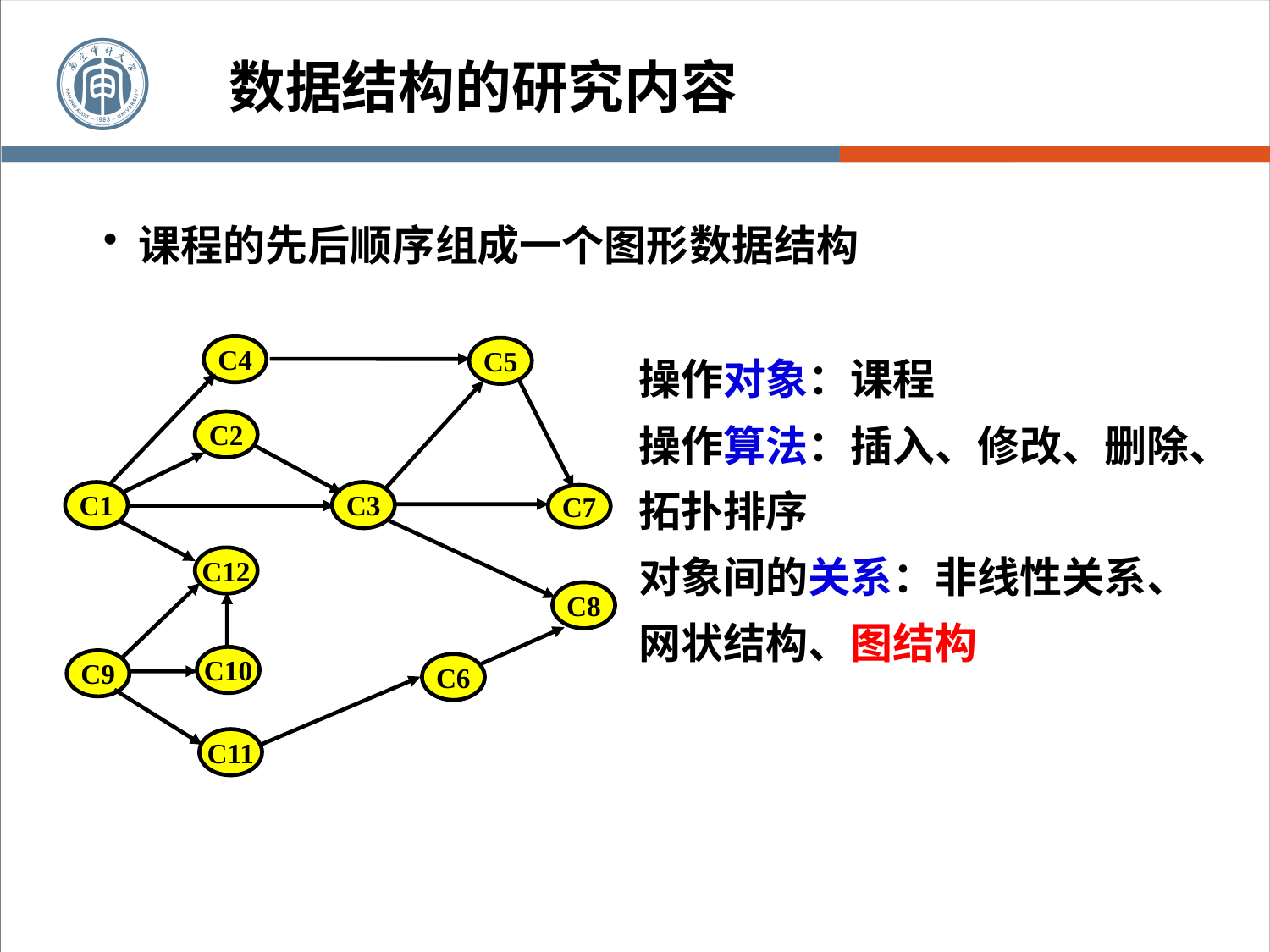

数据结构的研究内容
课程的先后顺序组成一个图形数据结构
操作对象：课程
操作算法：插入、修改、删除、拓扑排序
对象间的关系：非线性关系、网状结构、图结构
C4
C5

C2

C1
C3
C7

C12
C8

C10
C9
C6

C11